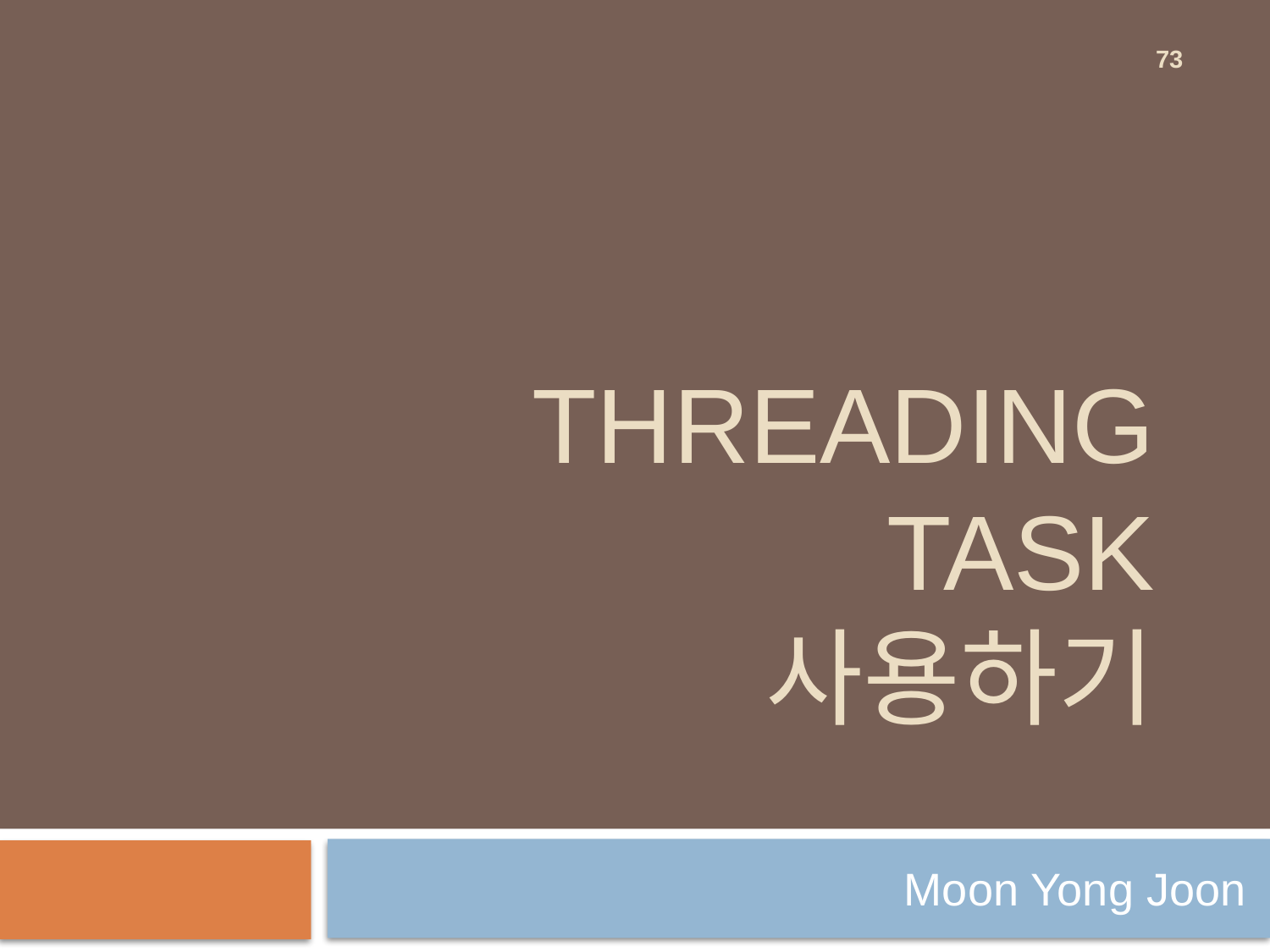

73
# Threading Task 사용하기
Moon Yong Joon